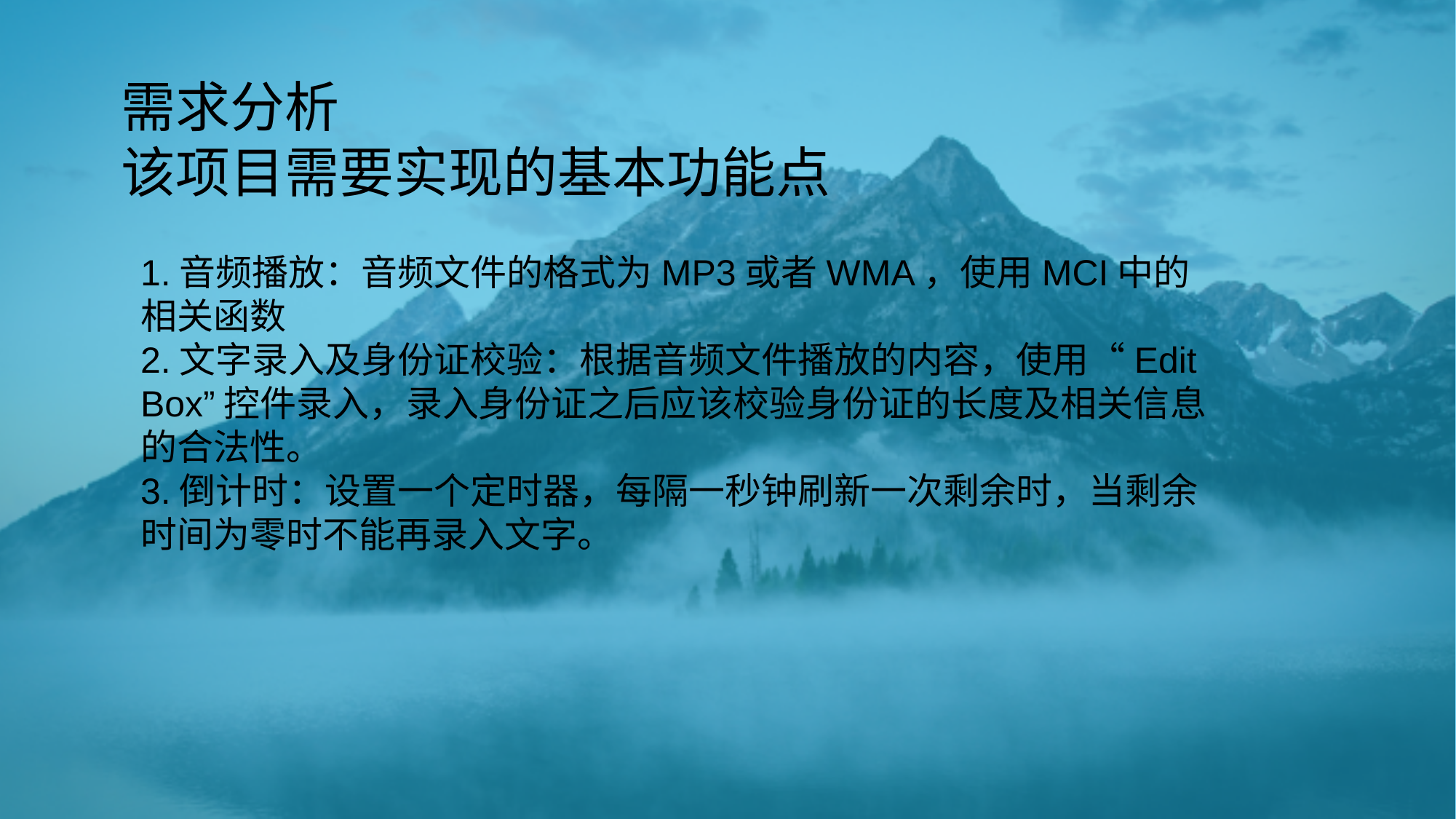

需求分析
该项目需要实现的基本功能点
1.音频播放：音频文件的格式为MP3或者WMA，使用MCI中的相关函数
2.文字录入及身份证校验：根据音频文件播放的内容，使用“Edit Box”控件录入，录入身份证之后应该校验身份证的长度及相关信息的合法性。
3.倒计时：设置一个定时器，每隔一秒钟刷新一次剩余时，当剩余时间为零时不能再录入文字。